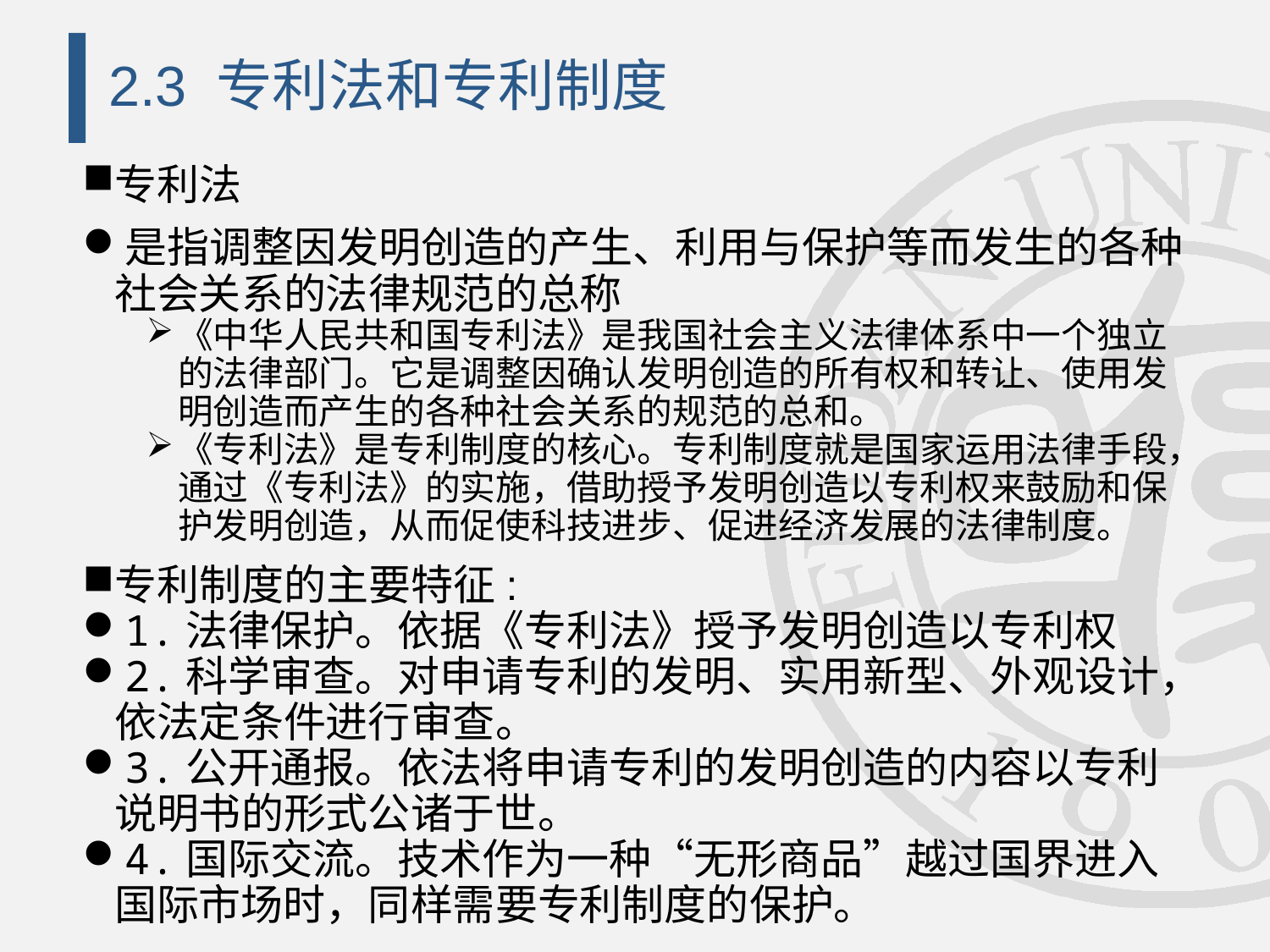

# 2.3 专利法和专利制度
专利法
是指调整因发明创造的产生、利用与保护等而发生的各种社会关系的法律规范的总称
《中华人民共和国专利法》是我国社会主义法律体系中一个独立的法律部门。它是调整因确认发明创造的所有权和转让、使用发明创造而产生的各种社会关系的规范的总和。
《专利法》是专利制度的核心。专利制度就是国家运用法律手段，通过《专利法》的实施，借助授予发明创造以专利权来鼓励和保护发明创造，从而促使科技进步、促进经济发展的法律制度。
专利制度的主要特征:
1.法律保护。依据《专利法》授予发明创造以专利权
2.科学审查。对申请专利的发明、实用新型、外观设计，依法定条件进行审查。
3.公开通报。依法将申请专利的发明创造的内容以专利说明书的形式公诸于世。
4.国际交流。技术作为一种“无形商品”越过国界进入国际市场时，同样需要专利制度的保护。